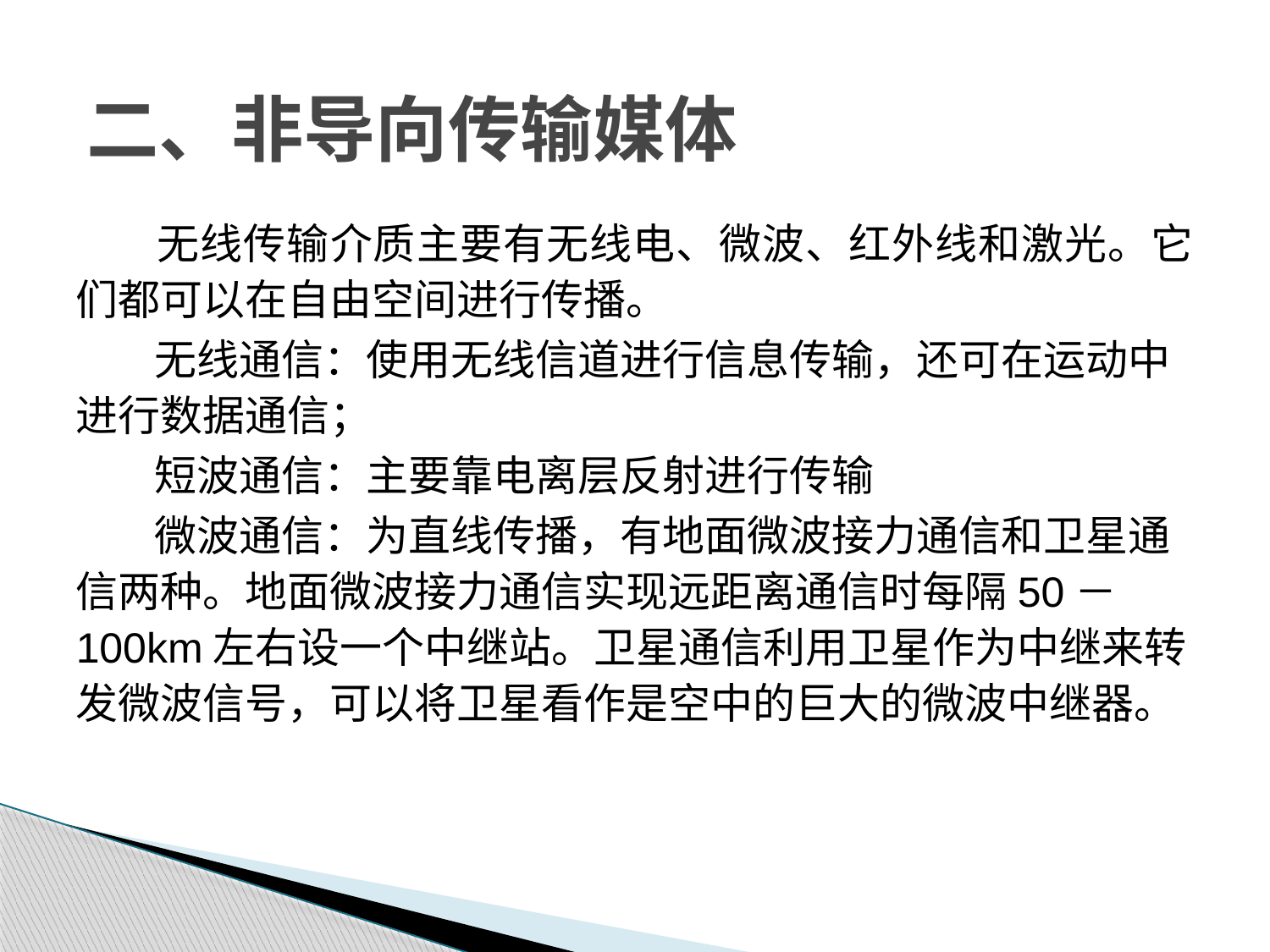

# 二、非导向传输媒体
  无线传输介质主要有无线电、微波、红外线和激光。它们都可以在自由空间进行传播。
  无线通信：使用无线信道进行信息传输，还可在运动中进行数据通信；
  短波通信：主要靠电离层反射进行传输
  微波通信：为直线传播，有地面微波接力通信和卫星通信两种。地面微波接力通信实现远距离通信时每隔50－100km左右设一个中继站。卫星通信利用卫星作为中继来转发微波信号，可以将卫星看作是空中的巨大的微波中继器。